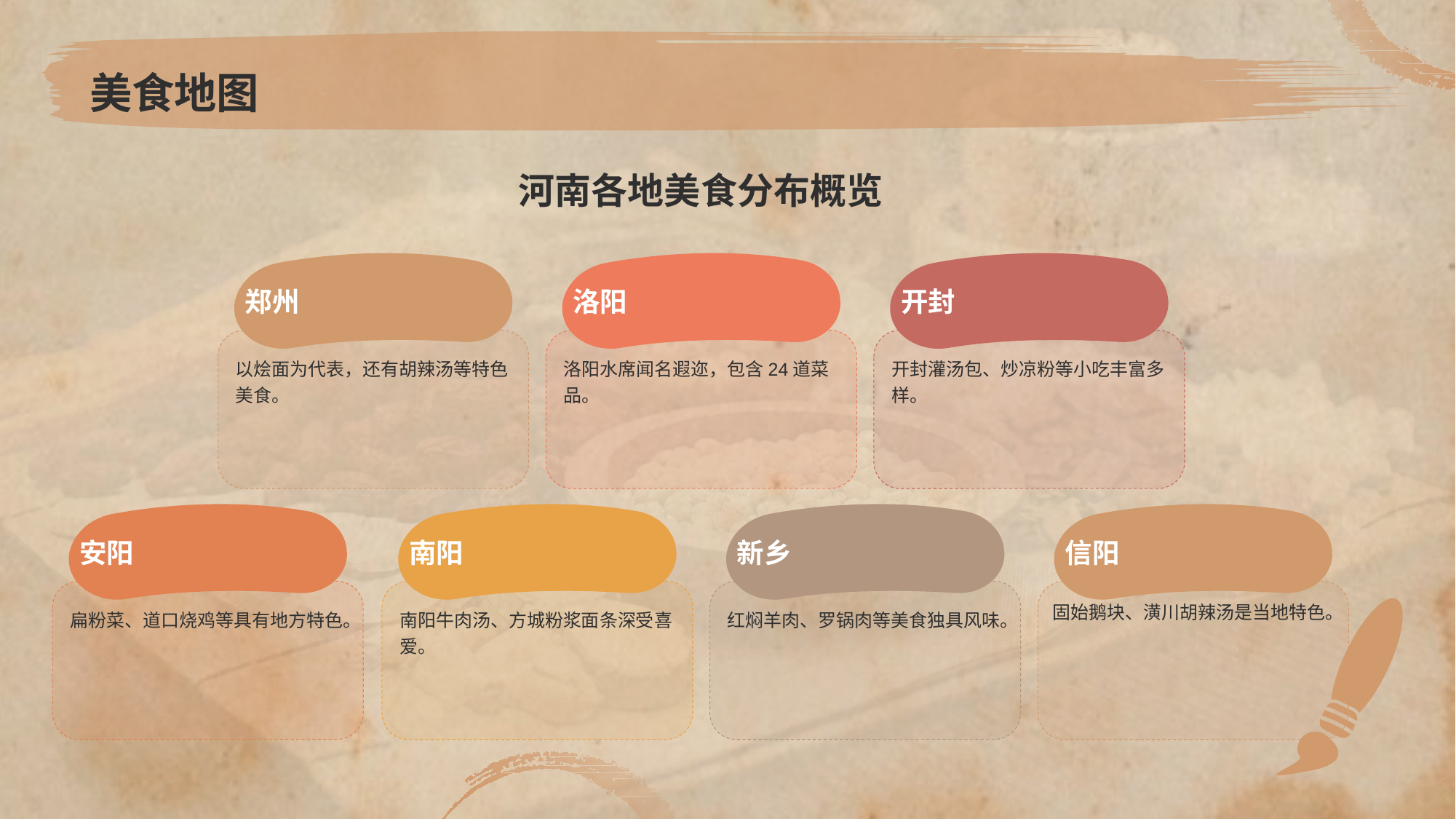

# 美食地图
河南各地美食分布概览
郑州

以烩面为代表，还有胡辣汤等特色美食。
洛阳

洛阳水席闻名遐迩，包含24道菜品。
开封

开封灌汤包、炒凉粉等小吃丰富多样。
安阳

扁粉菜、道口烧鸡等具有地方特色。
南阳

南阳牛肉汤、方城粉浆面条深受喜爱。
新乡

红焖羊肉、罗锅肉等美食独具风味。

信阳

固始鹅块、潢川胡辣汤是当地特色。